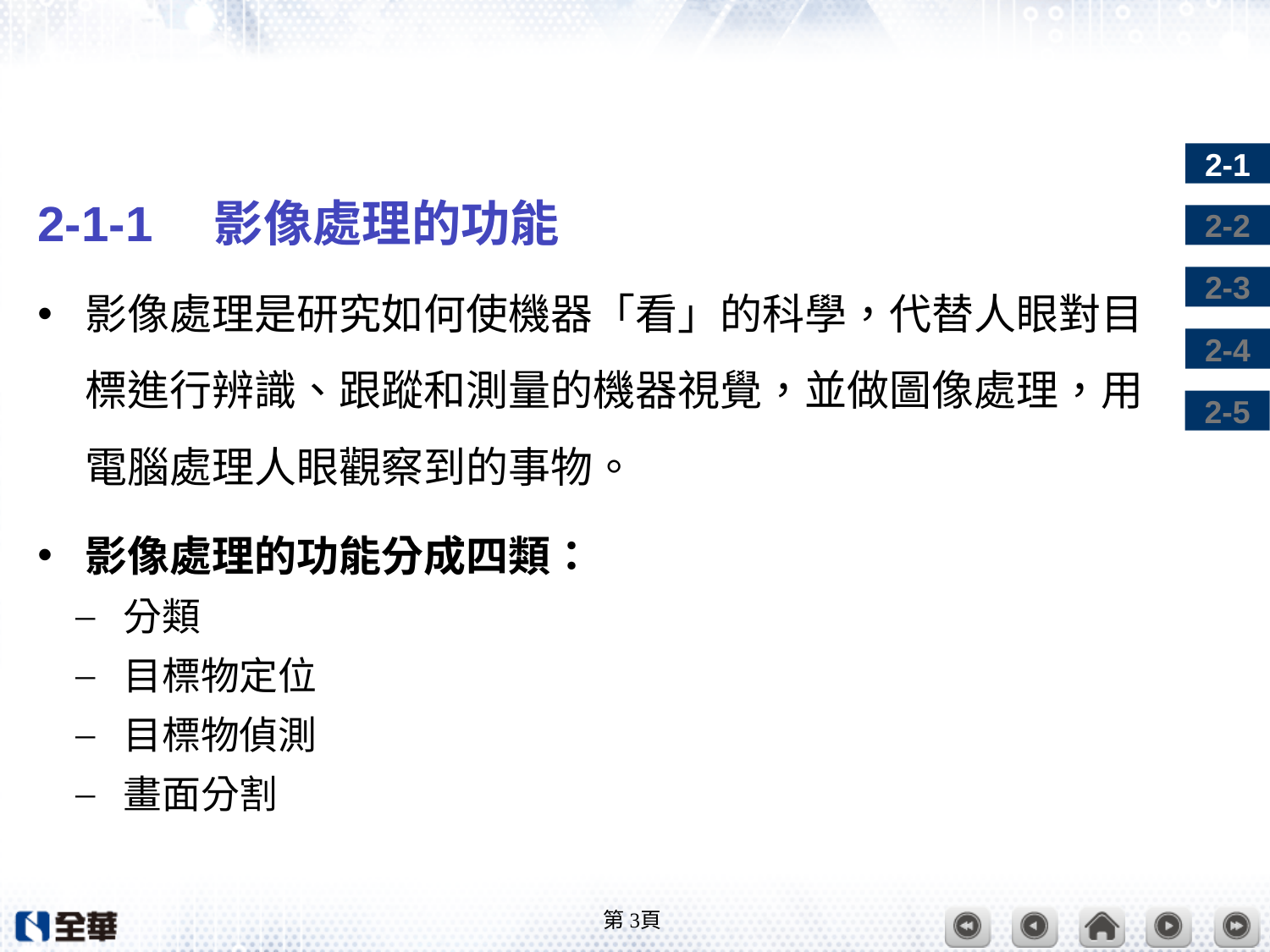

#
2-1-1　影像處理的功能
影像處理是研究如何使機器「看」的科學，代替人眼對目標進行辨識、跟蹤和測量的機器視覺，並做圖像處理，用電腦處理人眼觀察到的事物。
影像處理的功能分成四類：
分類
目標物定位
目標物偵測
畫面分割